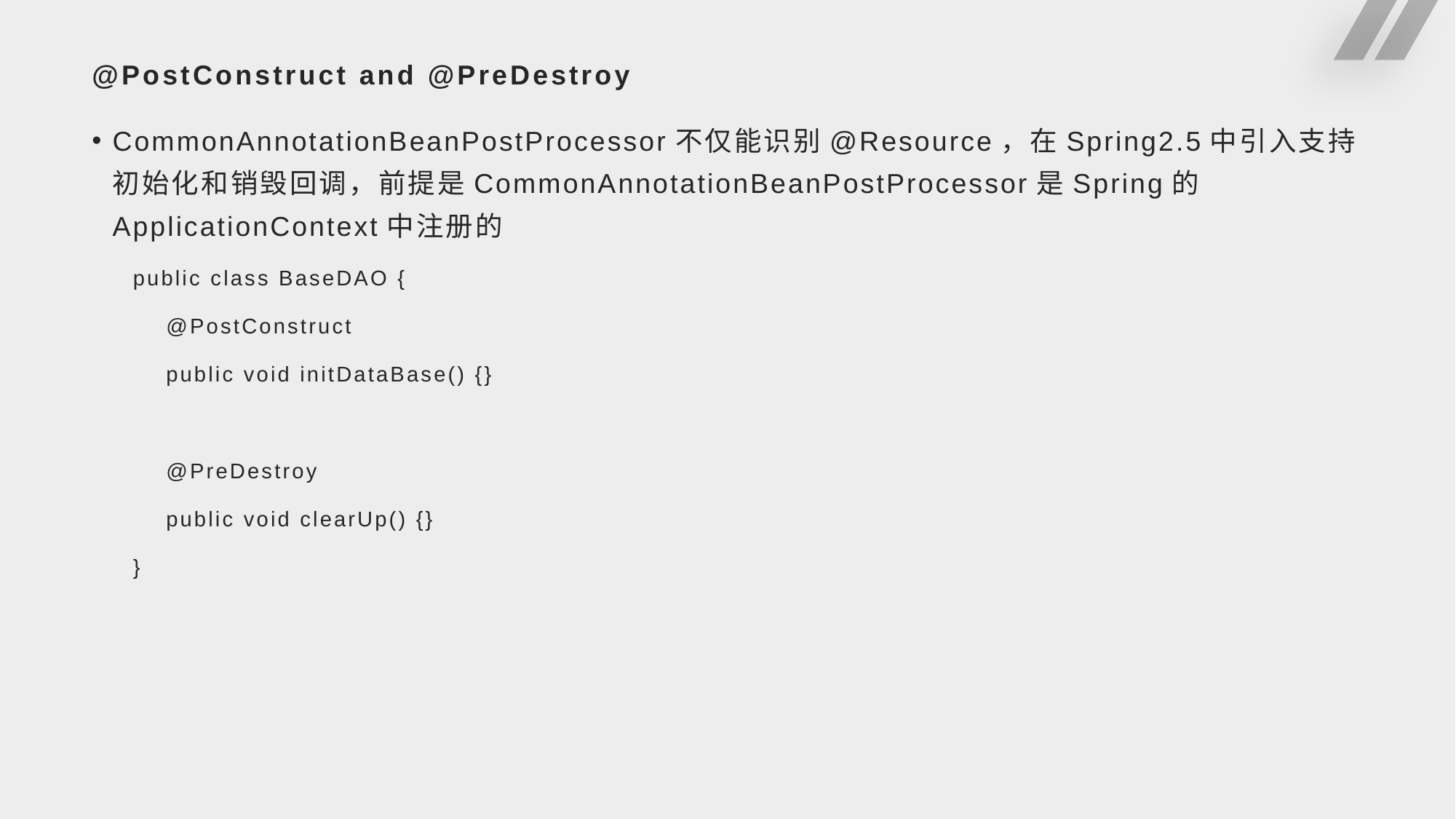

# @PostConstruct and @PreDestroy
CommonAnnotationBeanPostProcessor不仅能识别@Resource，在Spring2.5中引入支持初始化和销毁回调，前提是CommonAnnotationBeanPostProcessor是Spring的ApplicationContext中注册的
public class BaseDAO {
    @PostConstruct
    public void initDataBase() {}

    @PreDestroy
    public void clearUp() {}
}